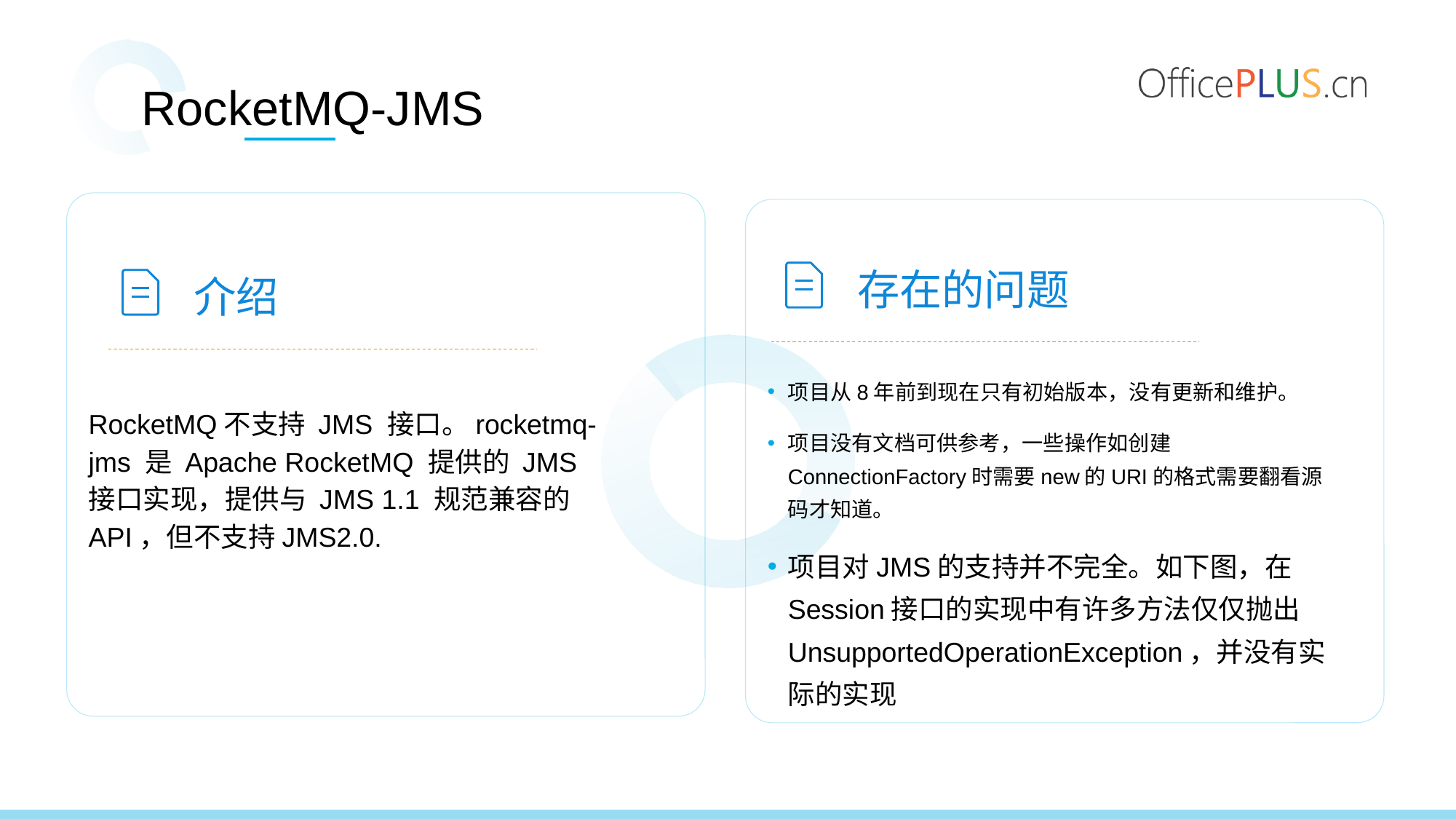

RocketMQ-JMS

存在的问题

介绍

项目从8年前到现在只有初始版本，没有更新和维护。
项目没有文档可供参考，一些操作如创建ConnectionFactory时需要new的URI的格式需要翻看源码才知道。
项目对JMS的支持并不完全。如下图，在Session接口的实现中有许多方法仅仅抛出UnsupportedOperationException，并没有实际的实现
RocketMQ不支持 JMS 接口。rocketmq-jms 是 Apache RocketMQ 提供的 JMS接口实现，提供与 JMS 1.1 规范兼容的 API，但不支持JMS2.0.